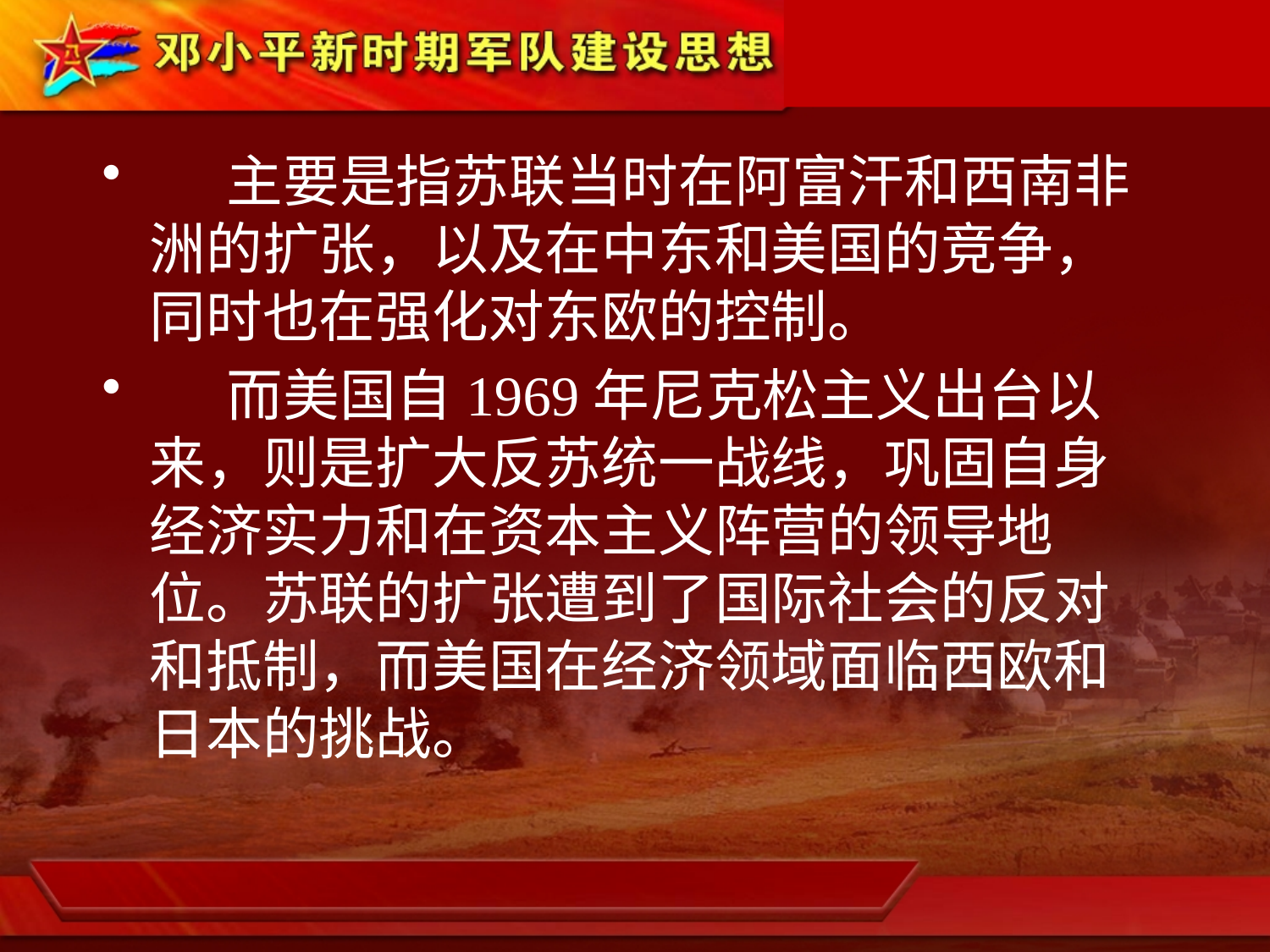

主要是指苏联当时在阿富汗和西南非洲的扩张，以及在中东和美国的竞争，同时也在强化对东欧的控制。
     而美国自1969年尼克松主义出台以来，则是扩大反苏统一战线，巩固自身经济实力和在资本主义阵营的领导地位。苏联的扩张遭到了国际社会的反对和抵制，而美国在经济领域面临西欧和日本的挑战。